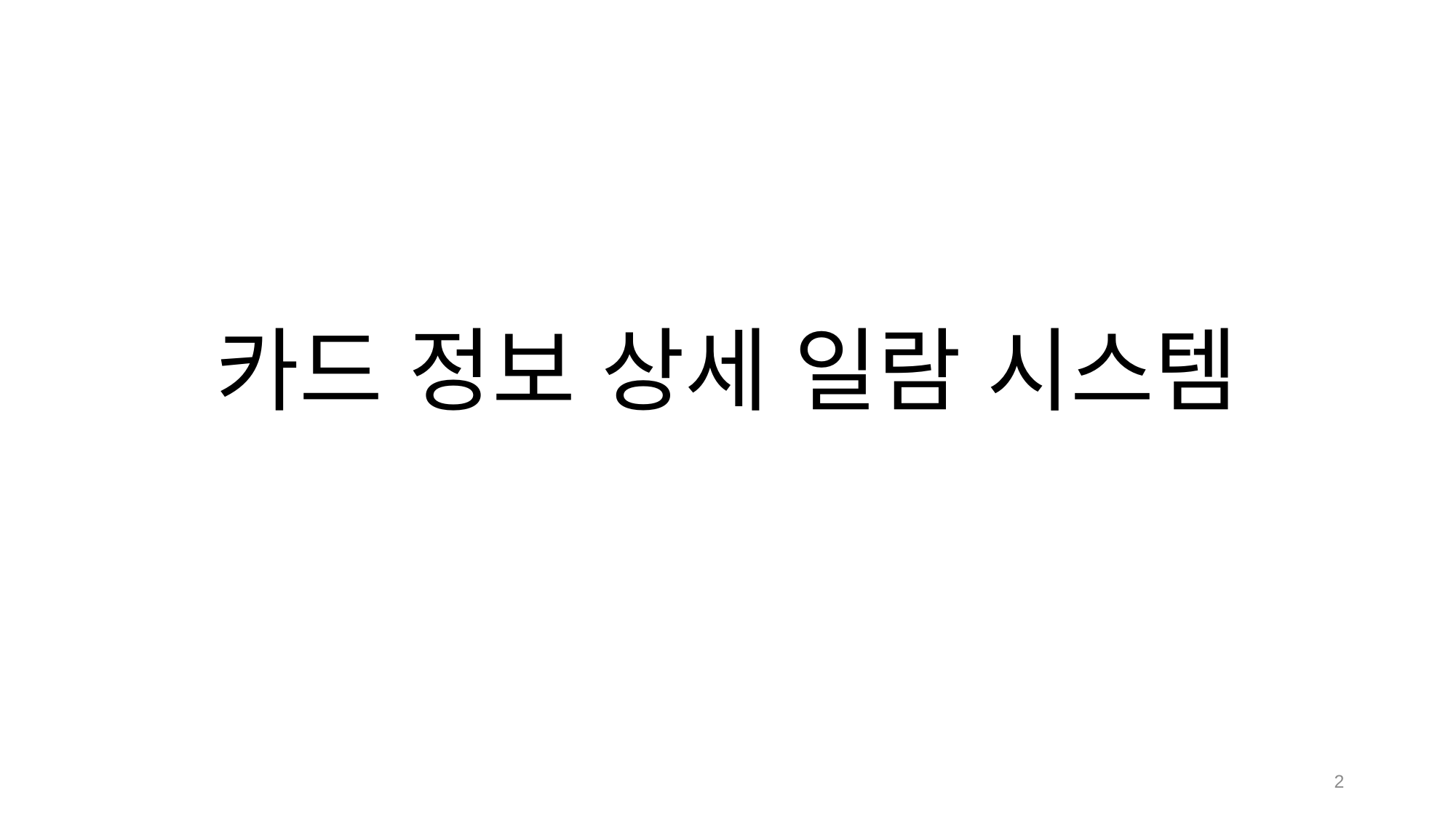

# 카드 정보 상세 일람 시스템
2